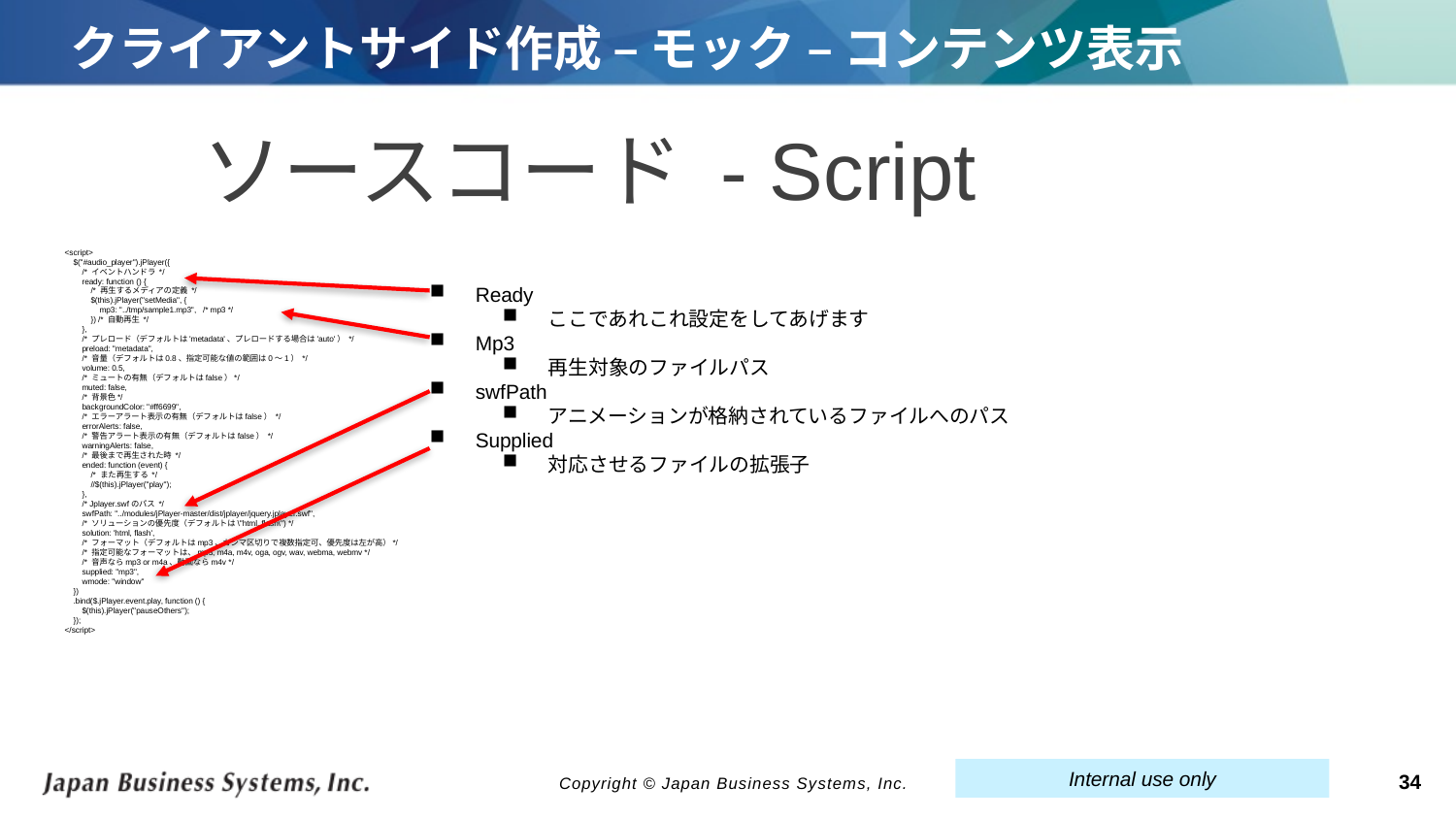

# クライアントサイド作成 – モック – コンテンツ表示
ソースコード - Script
<script>
    $("#audio_player").jPlayer({
        /* イベントハンドラ */
        ready: function () {
            /* 再生するメディアの定義 */
            $(this).jPlayer("setMedia", {
                mp3: "../tmp/sample1.mp3",   /* mp3 */
            }) /* 自動再生 */
        },
        /* プレロード（デフォルトは'metadata'、プレロードする場合は'auto'） */
        preload: "metadata",
        /* 音量（デフォルトは0.8、指定可能な値の範囲は0～1） */
        volume: 0.5,
        /* ミュートの有無（デフォルトはfalse）*/
        muted: false,
        /* 背景色*/
        backgroundColor: "#ff6699",
        /* エラーアラート表示の有無（デフォルトはfalse） */
        errorAlerts: false,
        /* 警告アラート表示の有無（デフォルトはfalse） */
        warningAlerts: false,
        /* 最後まで再生された時 */
        ended: function (event) {
            /* また再生する */
            //$(this).jPlayer("play");
        },
        /* Jplayer.swfのパス */
        swfPath: "../modules/jPlayer-master/dist/jplayer/jquery.jplayer.swf",
        /* ソリューションの優先度（デフォルトは\"html, flash\") */
        solution: 'html, flash',
        /* フォーマット（デフォルトはmp3、カンマ区切りで複数指定可、優先度は左が高）*/
        /* 指定可能なフォーマットは、mp3, m4a, m4v, oga, ogv, wav, webma, webmv */
        /* 音声ならmp3 or m4a、動画ならm4v */
        supplied: "mp3",
        wmode: "window"
    })
    .bind($.jPlayer.event.play, function () {
        $(this).jPlayer("pauseOthers");
    });
</script>

Ready
ここであれこれ設定をしてあげます
Mp3
再生対象のファイルパス
swfPath
アニメーションが格納されているファイルへのパス
Supplied
対応させるファイルの拡張子